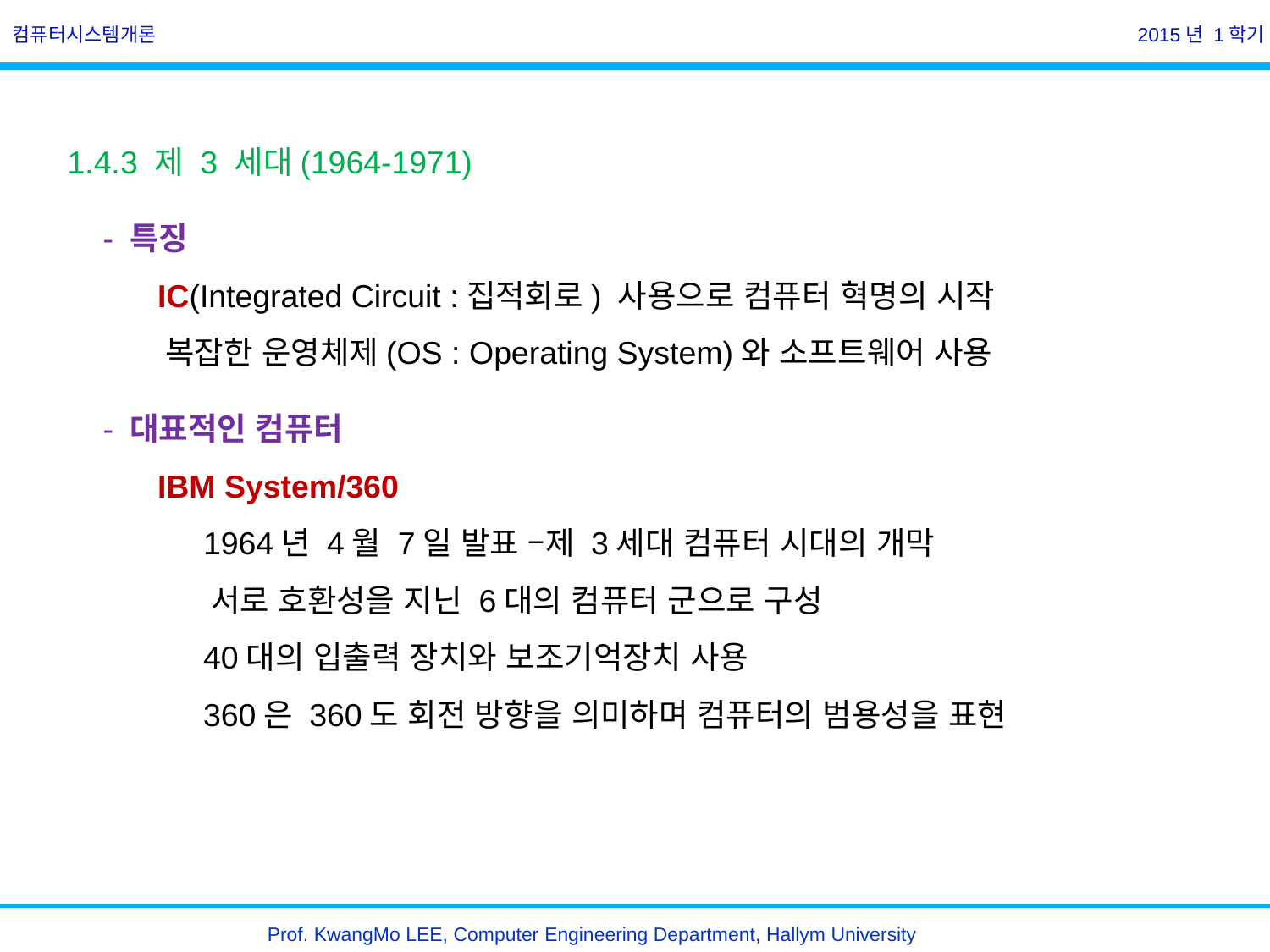

컴퓨터시스템개론
2015년 1학기
1.4.3 제 3 세대(1964-1971)

    - 특징
   IC(Integrated Circuit :집적회로) 사용으로 컴퓨터 혁명의 시작
   복잡한 운영체제(OS : Operating System)와 소프트웨어 사용

    - 대표적인 컴퓨터
   IBM System/360
 1964년 4월 7일 발표 –제 3세대 컴퓨터 시대의 개막
 서로 호환성을 지닌 6대의 컴퓨터 군으로 구성
 40대의 입출력 장치와 보조기억장치 사용
 360은 360도 회전 방향을 의미하며 컴퓨터의 범용성을 표현
Prof. KwangMo LEE, Computer Engineering Department, Hallym University